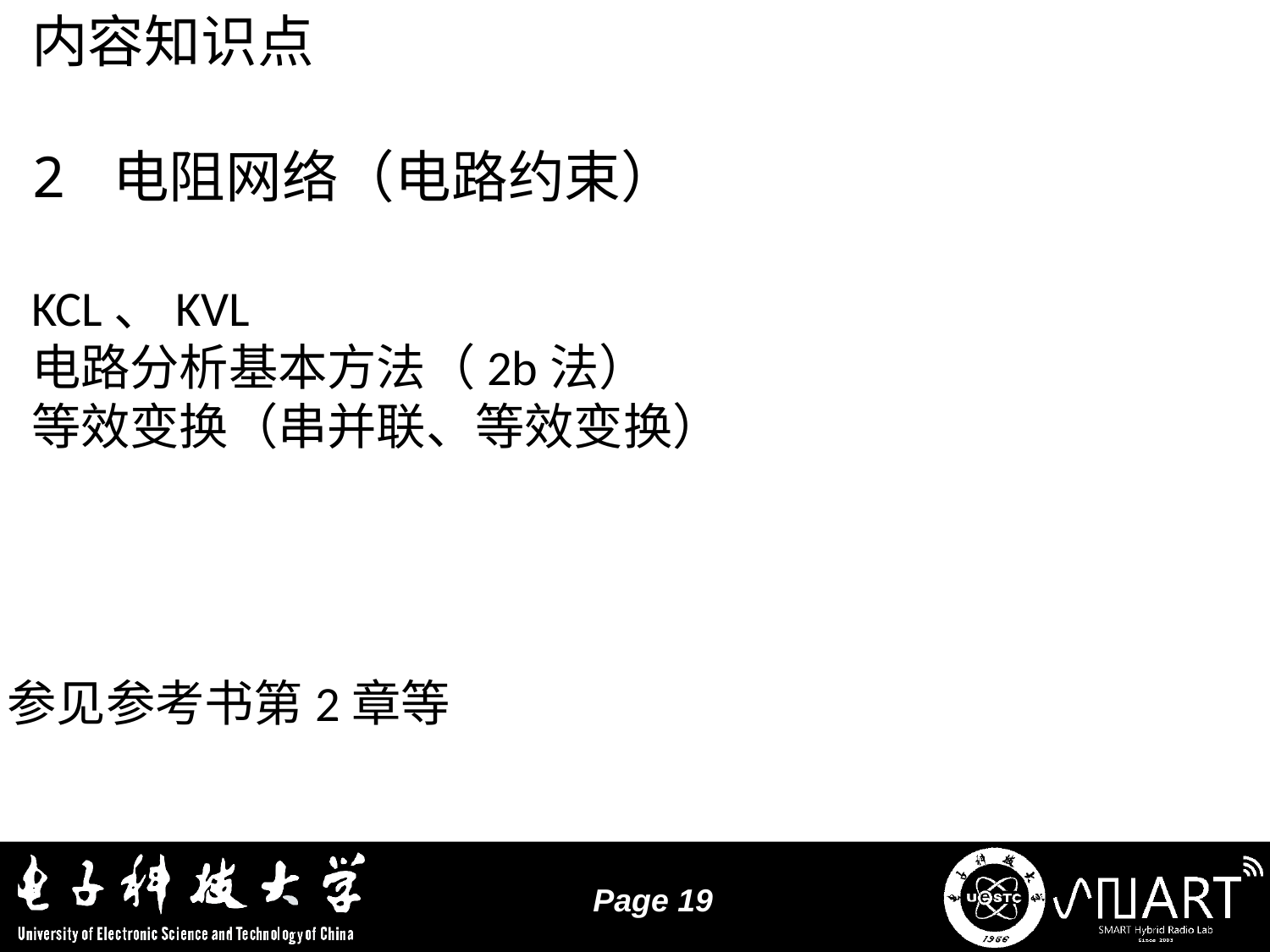

内容知识点

2 电阻网络（电路约束）

KCL、KVL
电路分析基本方法（2b法）
等效变换（串并联、等效变换）
参见参考书第2章等